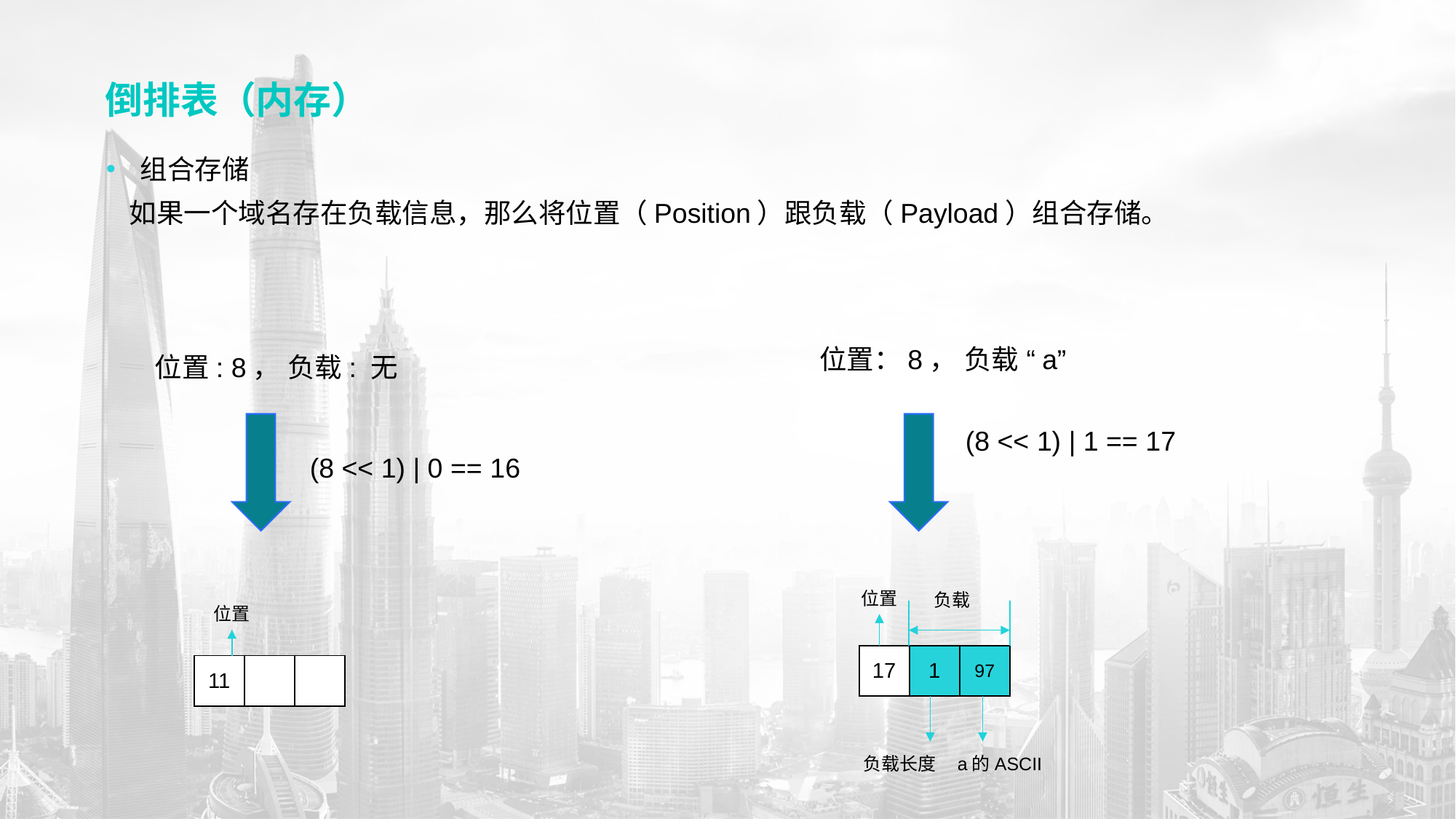

# 倒排表（内存）
组合存储

如果一个域名存在负载信息，那么将位置（Position）跟负载（Payload）组合存储。
位置：8， 负载 “a”
位置: 8， 负载: 无

(8 << 1) | 1 == 17
(8 << 1) | 0 == 16
位置
负载
位置
| 17 | 1 | 97 |
| --- | --- | --- |
| 11 |  |  |
| --- | --- | --- |
负载长度
a的ASCII